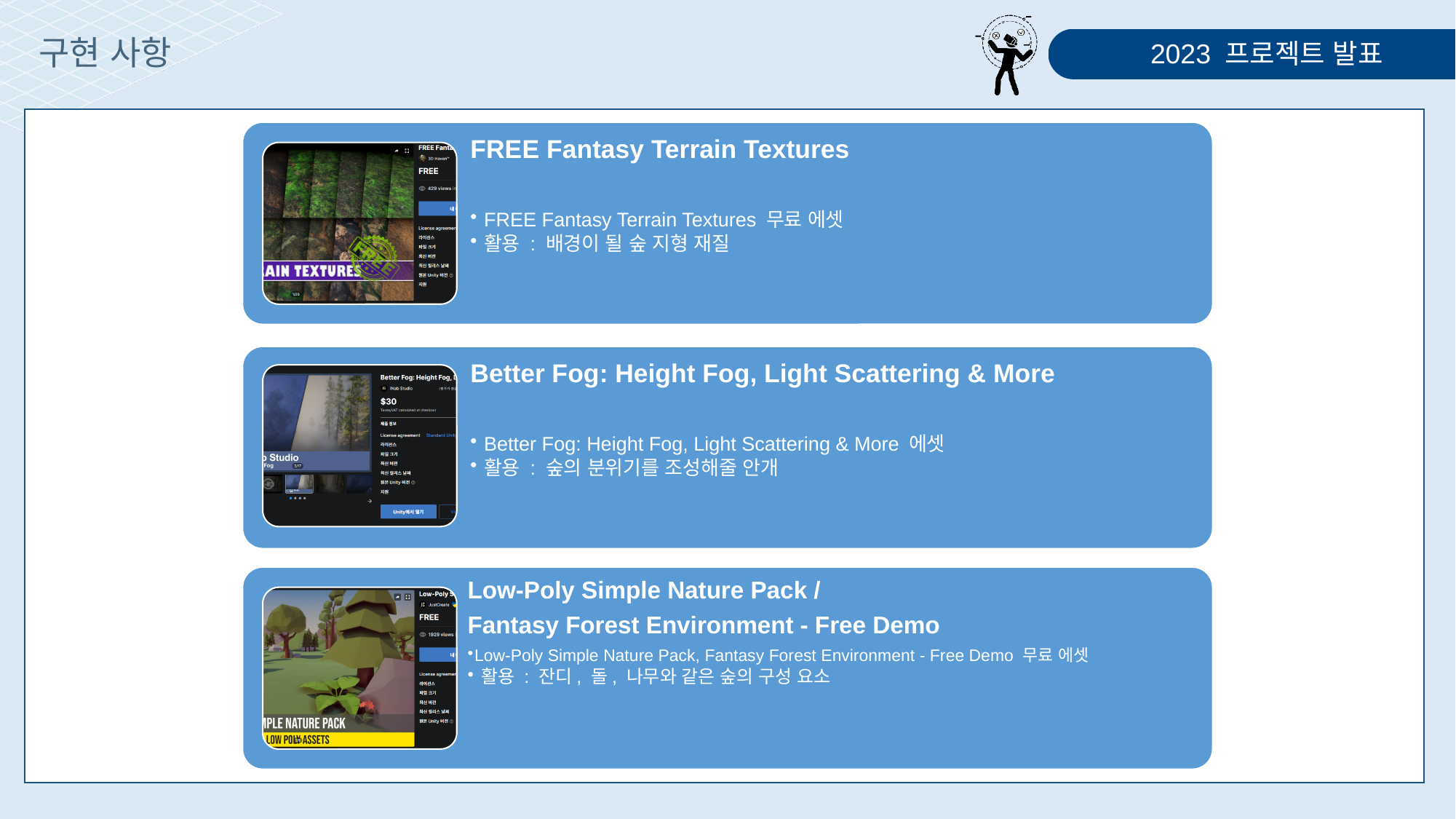

# 구현 사항
FREE Fantasy Terrain Textures

FREE Fantasy Terrain Textures 무료 에셋
활용 : 배경이 될 숲 지형 재질
Better Fog: Height Fog, Light Scattering & More

Better Fog: Height Fog, Light Scattering & More 에셋
활용 : 숲의 분위기를 조성해줄 안개
Low-Poly Simple Nature Pack /
Fantasy Forest Environment - Free Demo
Low-Poly Simple Nature Pack, Fantasy Forest Environment - Free Demo 무료 에셋
활용 : 잔디, 돌, 나무와 같은 숲의 구성 요소